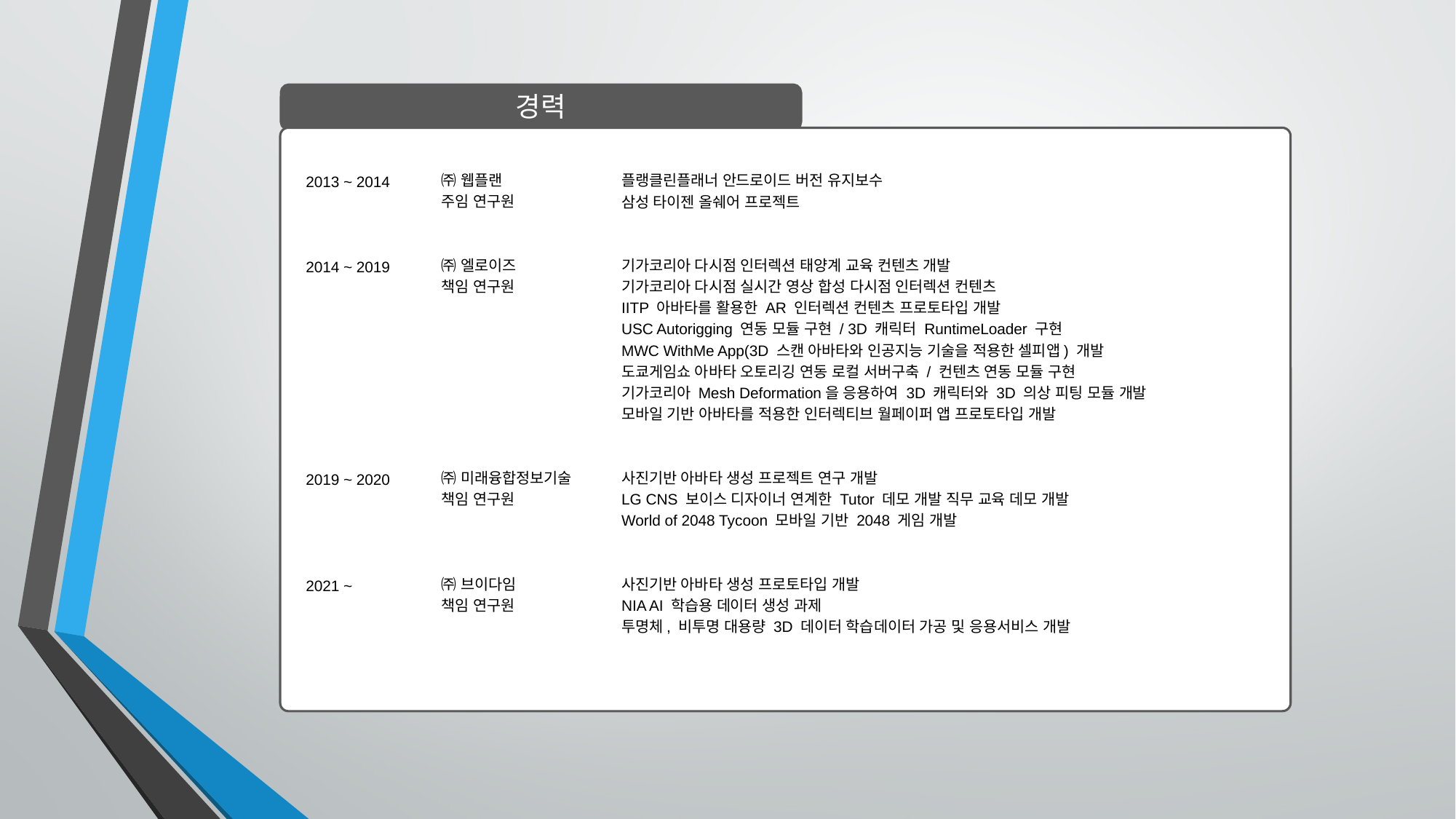

경력

플랭클린플래너 안드로이드 버전 유지보수
삼성 타이젠 올쉐어 프로젝트

기가코리아 다시점 인터렉션 태양계 교육 컨텐츠 개발
기가코리아 다시점 실시간 영상 합성 다시점 인터렉션 컨텐츠
IITP 아바타를 활용한 AR 인터렉션 컨텐츠 프로토타입 개발
USC Autorigging 연동 모듈 구현 / 3D 캐릭터 RuntimeLoader 구현
MWC WithMe App(3D 스캔 아바타와 인공지능 기술을 적용한 셀피앱) 개발
도쿄게임쇼 아바타 오토리깅 연동 로컬 서버구축 / 컨텐츠 연동 모듈 구현
기가코리아 Mesh Deformation을 응용하여 3D 캐릭터와 3D 의상 피팅 모듈 개발
모바일 기반 아바타를 적용한 인터렉티브 월페이퍼 앱 프로토타입 개발

사진기반 아바타 생성 프로젝트 연구 개발
LG CNS 보이스 디자이너 연계한 Tutor 데모 개발 직무 교육 데모 개발
World of 2048 Tycoon 모바일 기반 2048 게임 개발

사진기반 아바타 생성 프로토타입 개발
NIA AI 학습용 데이터 생성 과제
투명체, 비투명 대용량 3D 데이터 학습데이터 가공 및 응용서비스 개발
㈜ 웹플랜
주임 연구원

㈜ 엘로이즈
책임 연구원

㈜ 미래융합정보기술
책임 연구원

㈜ 브이다임
책임 연구원
2013 ~ 2014

2014 ~ 2019

2019 ~ 2020

2021 ~